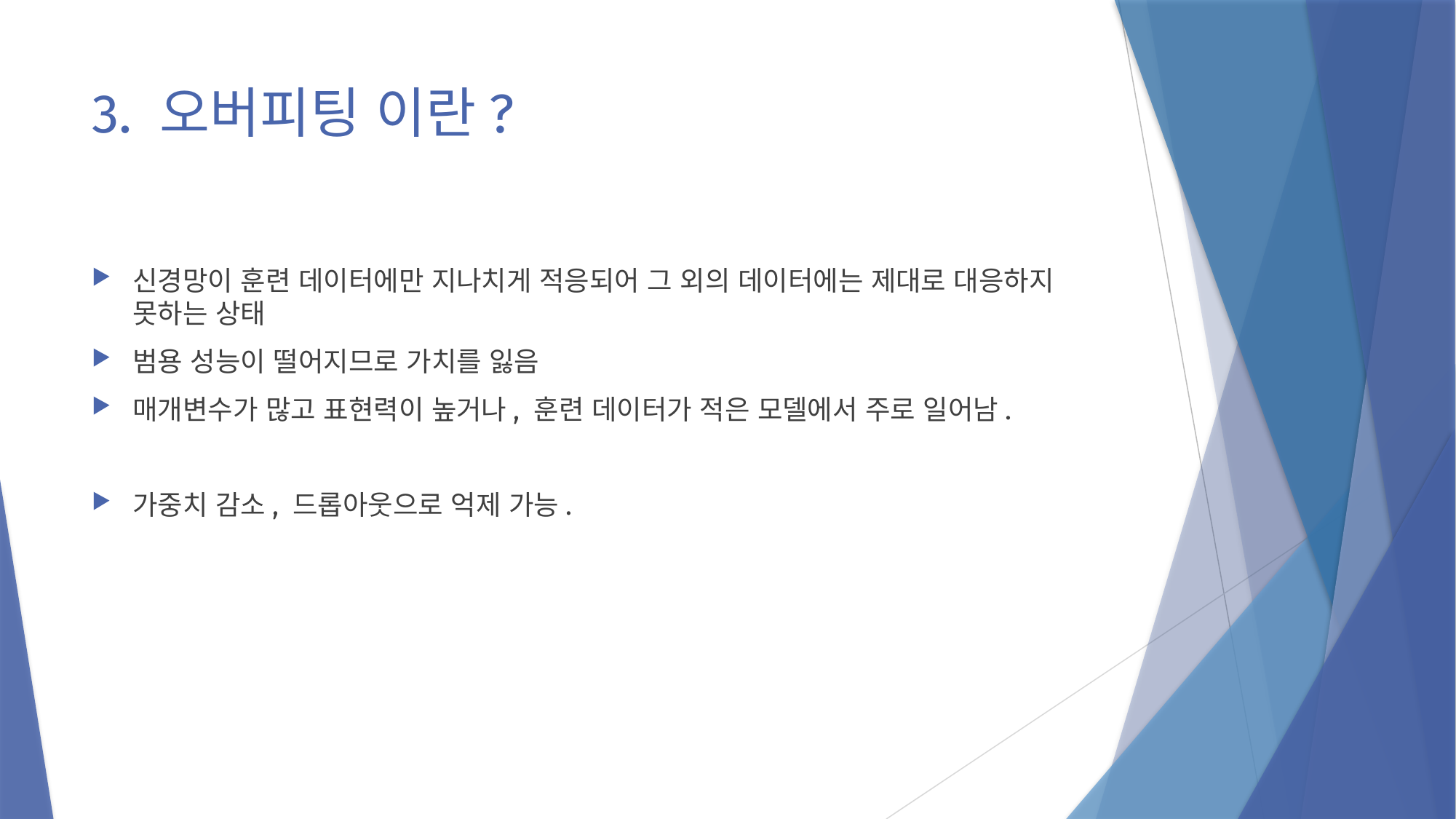

# 3. 오버피팅 이란?
신경망이 훈련 데이터에만 지나치게 적응되어 그 외의 데이터에는 제대로 대응하지 못하는 상태
범용 성능이 떨어지므로 가치를 잃음
매개변수가 많고 표현력이 높거나, 훈련 데이터가 적은 모델에서 주로 일어남.

가중치 감소, 드롭아웃으로 억제 가능.